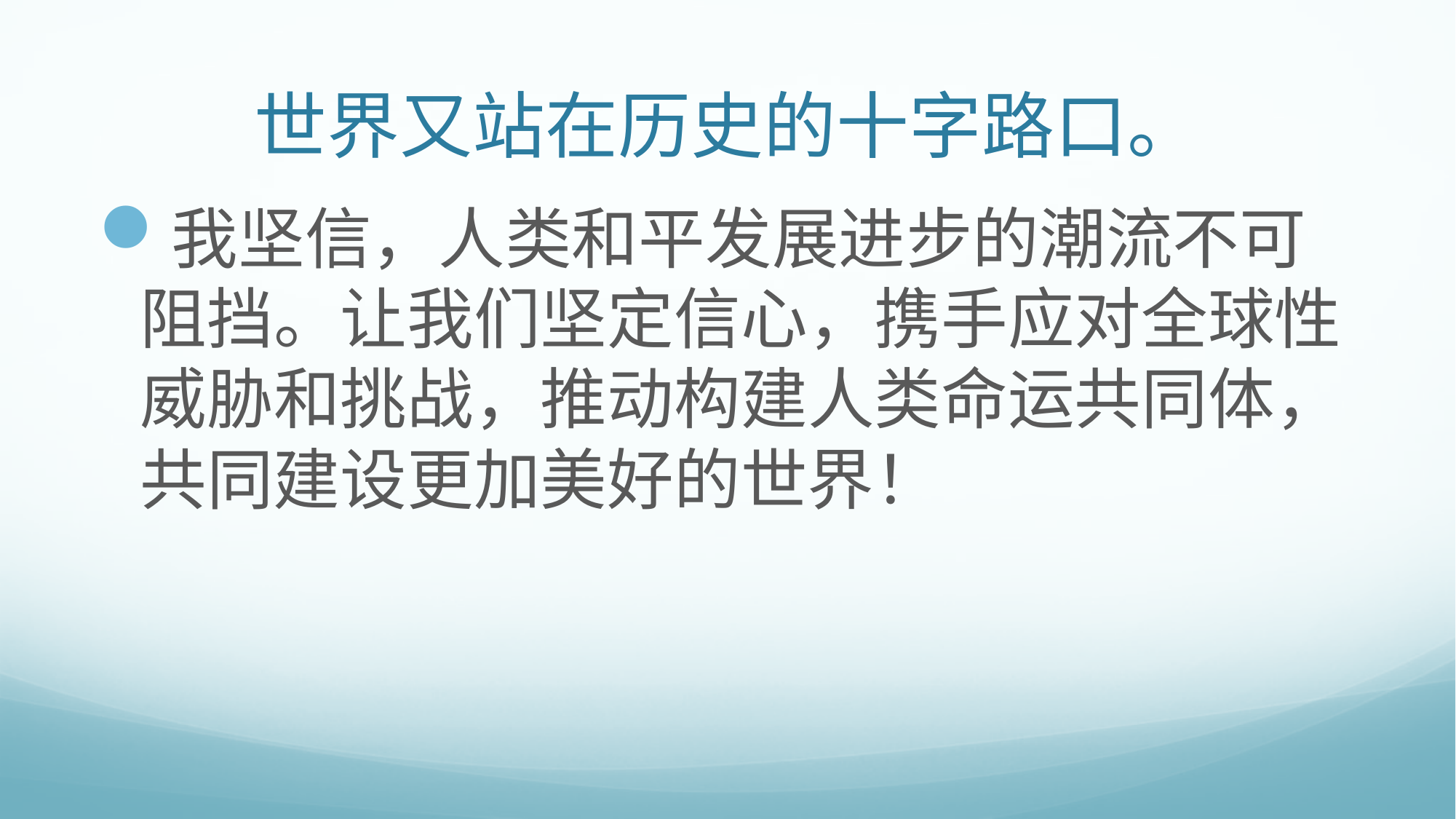

# 世界又站在历史的十字路口。
我坚信，人类和平发展进步的潮流不可阻挡。让我们坚定信心，携手应对全球性威胁和挑战，推动构建人类命运共同体，共同建设更加美好的世界！